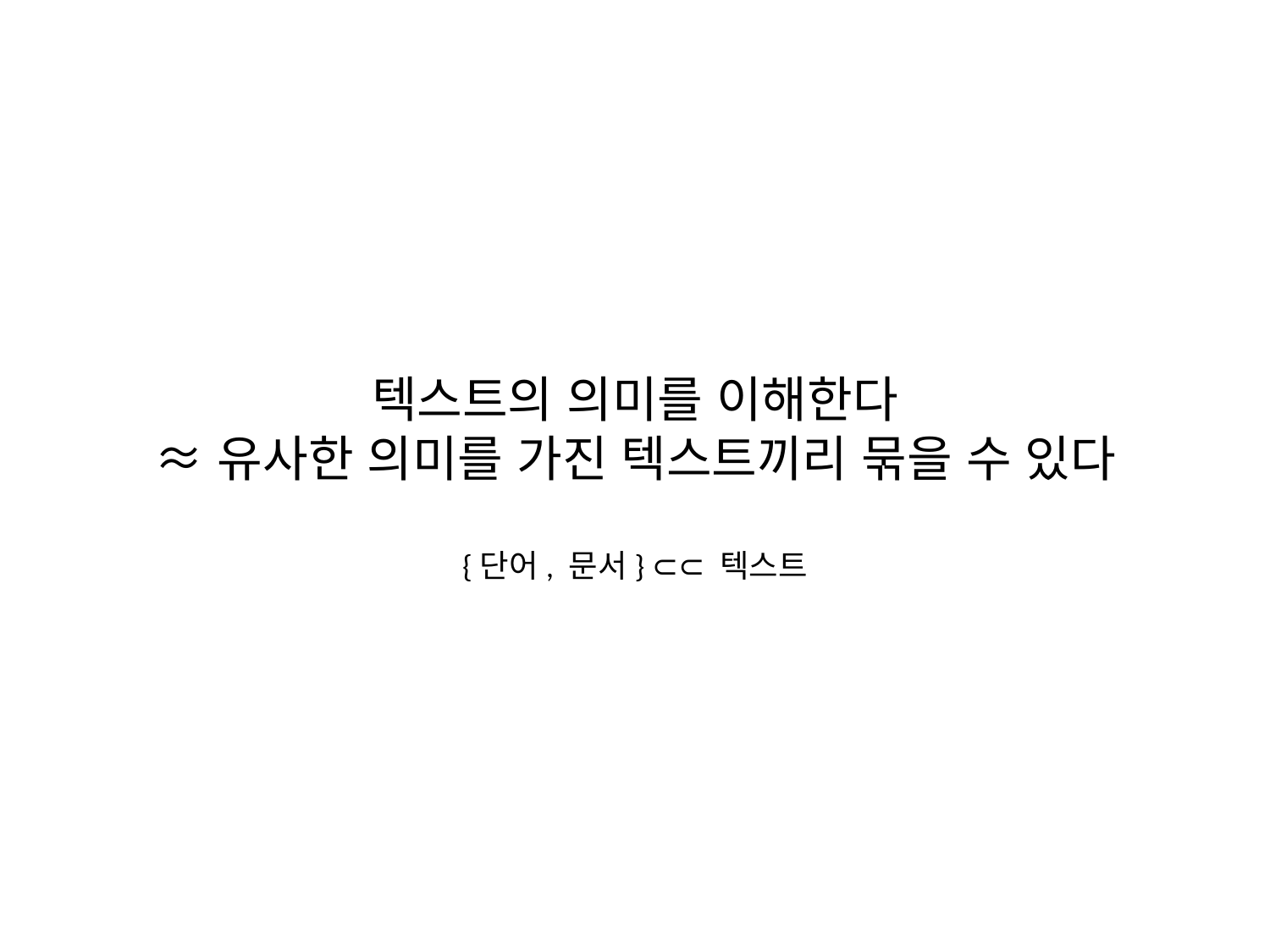

텍스트의 의미를 이해한다
≈ 유사한 의미를 가진 텍스트끼리 묶을 수 있다

{단어, 문서} ⊂⊂ 텍스트